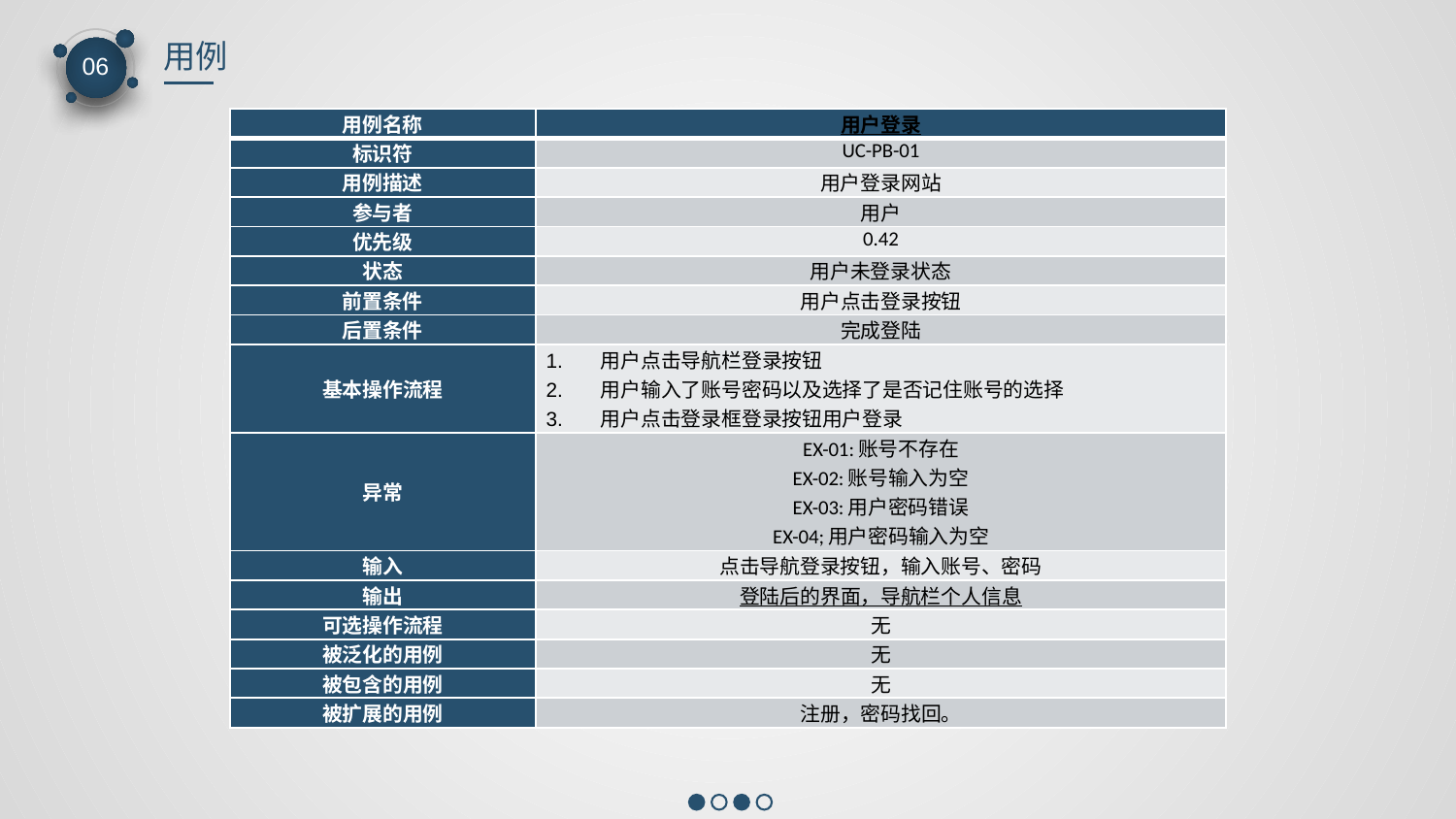

用例
06
| 用例名称 | 用户登录 |
| --- | --- |
| 标识符 | UC-PB-01 |
| 用例描述 | 用户登录网站 |
| 参与者 | 用户 |
| 优先级 | 0.42 |
| 状态 | 用户未登录状态 |
| 前置条件 | 用户点击登录按钮 |
| 后置条件 | 完成登陆 |
| 基本操作流程 | 用户点击导航栏登录按钮 用户输入了账号密码以及选择了是否记住账号的选择 用户点击登录框登录按钮用户登录 |
| 异常 | EX-01:账号不存在 EX-02:账号输入为空 EX-03:用户密码错误 EX-04;用户密码输入为空 |
| 输入 | 点击导航登录按钮，输入账号、密码 |
| 输出 | 登陆后的界面，导航栏个人信息 |
| 可选操作流程 | 无 |
| 被泛化的用例 | 无 |
| 被包含的用例 | 无 |
| 被扩展的用例 | 注册，密码找回。 |